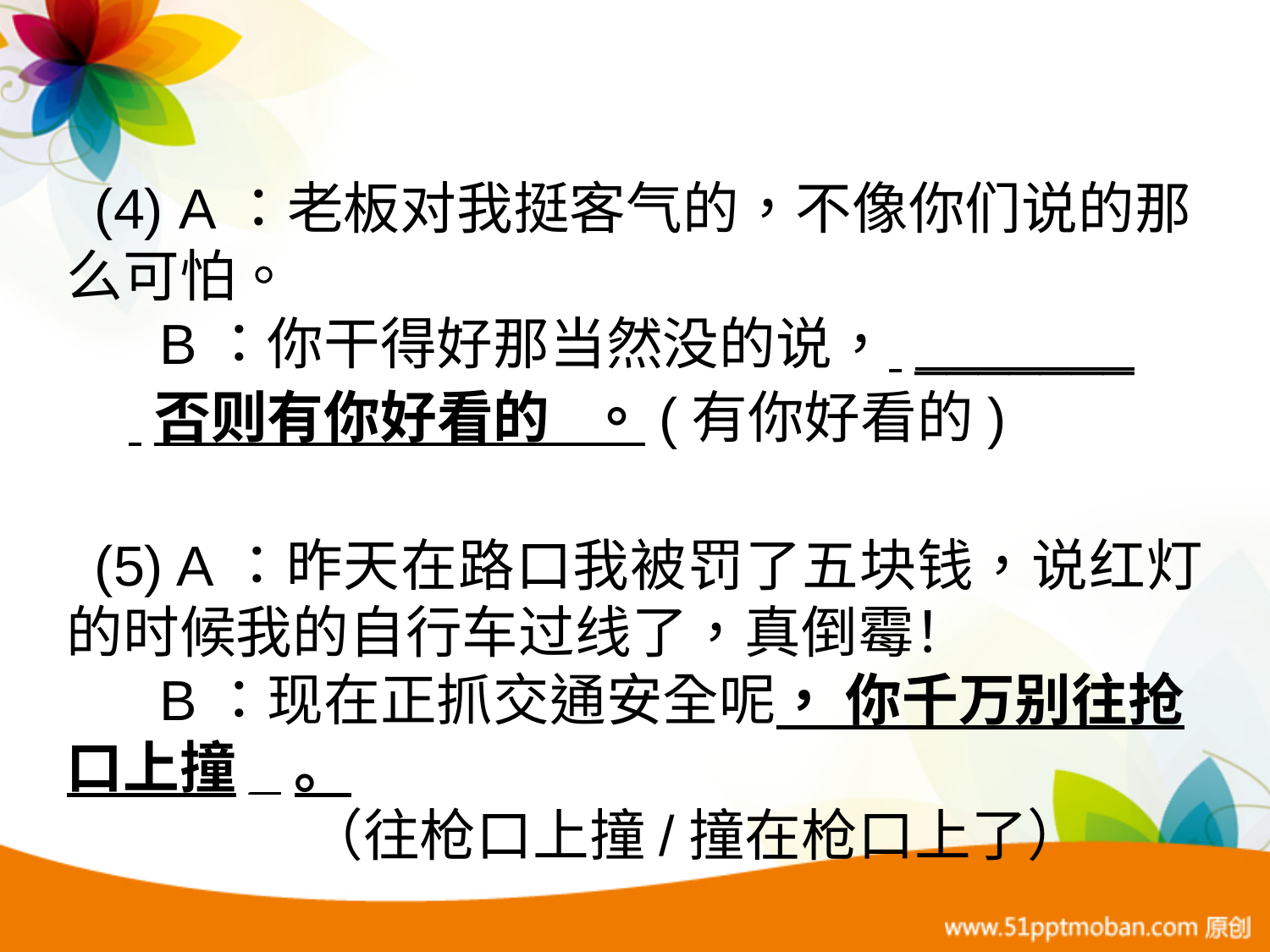

(4) A：老板对我挺客气的，不像你们说的那么可怕。
  B：你干得好那当然没的说， _______
 否则有你好看的   。(有你好看的)

(5) A：昨天在路口我被罚了五块钱，说红灯的时候我的自行车过线了，真倒霉！
  B：现在正抓交通安全呢， 你千万别往抢口上撞_。
             （往枪口上撞/撞在枪口上了）